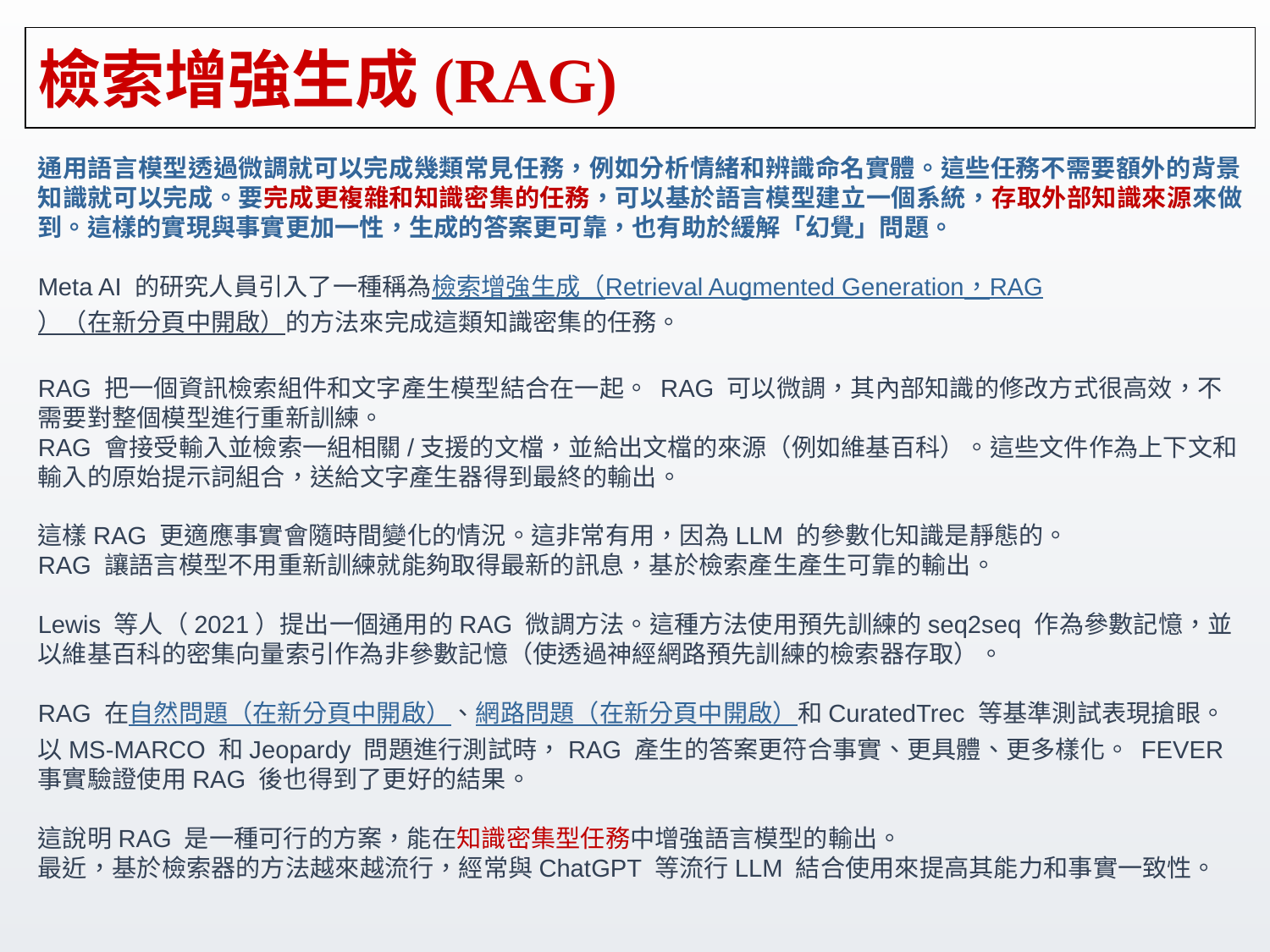

# 檢索增強生成(RAG)
通用語言模型透過微調就可以完成幾類常見任務，例如分析情緒和辨識命名實體。這些任務不需要額外的背景知識就可以完成。要完成更複雜和知識密集的任務，可以基於語言模型建立一個系統，存取外部知識來源來做到。這樣的實現與事實更加一性，生成的答案更可靠，也有助於緩解「幻覺」問題。

Meta AI 的研究人員引入了一種稱為檢索增強生成（Retrieval Augmented Generation，RAG）（在新分頁中開啟）的方法來完成這類知識密集的任務。

RAG 把一個資訊檢索組件和文字產生模型結合在一起。 RAG 可以微調，其內部知識的修改方式很高效，不需要對整個模型進行重新訓練。
RAG 會接受輸入並檢索一組相關/支援的文檔，並給出文檔的來源（例如維基百科）。這些文件作為上下文和輸入的原始提示詞組合，送給文字產生器得到最終的輸出。

這樣RAG 更適應事實會隨時間變化的情況。這非常有用，因為LLM 的參數化知識是靜態的。
RAG 讓語言模型不用重新訓練就能夠取得最新的訊息，基於檢索產生產生可靠的輸出。

Lewis 等人（2021）提出一個通用的RAG 微調方法。這種方法使用預先訓練的seq2seq 作為參數記憶，並以維基百科的密集向量索引作為非參數記憶（使透過神經網路預先訓練的檢索器存取）。

RAG 在自然問題（在新分頁中開啟）、網路問題（在新分頁中開啟）和CuratedTrec 等基準測試表現搶眼。以MS-MARCO 和Jeopardy 問題進行測試時，RAG 產生的答案更符合事實、更具體、更多樣化。 FEVER 事實驗證使用RAG 後也得到了更好的結果。

這說明RAG 是一種可行的方案，能在知識密集型任務中增強語言模型的輸出。
最近，基於檢索器的方法越來越流行，經常與ChatGPT 等流行LLM 結合使用來提高其能力和事實一致性。